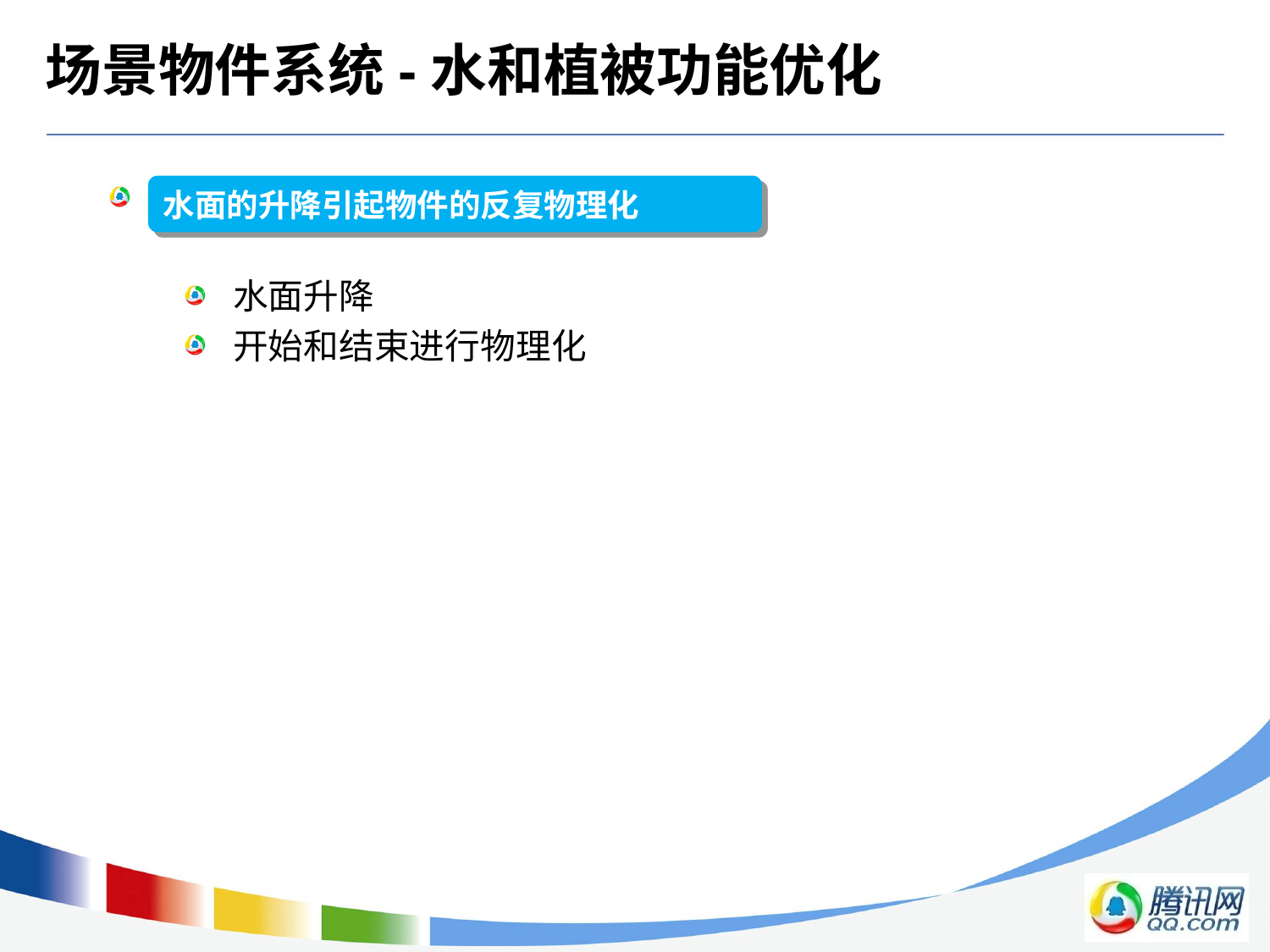

# 场景物件系统-水和植被功能优化
 动态物件的开发流程优化

水面升降
开始和结束进行物理化

水面的升降引起物件的反复物理化